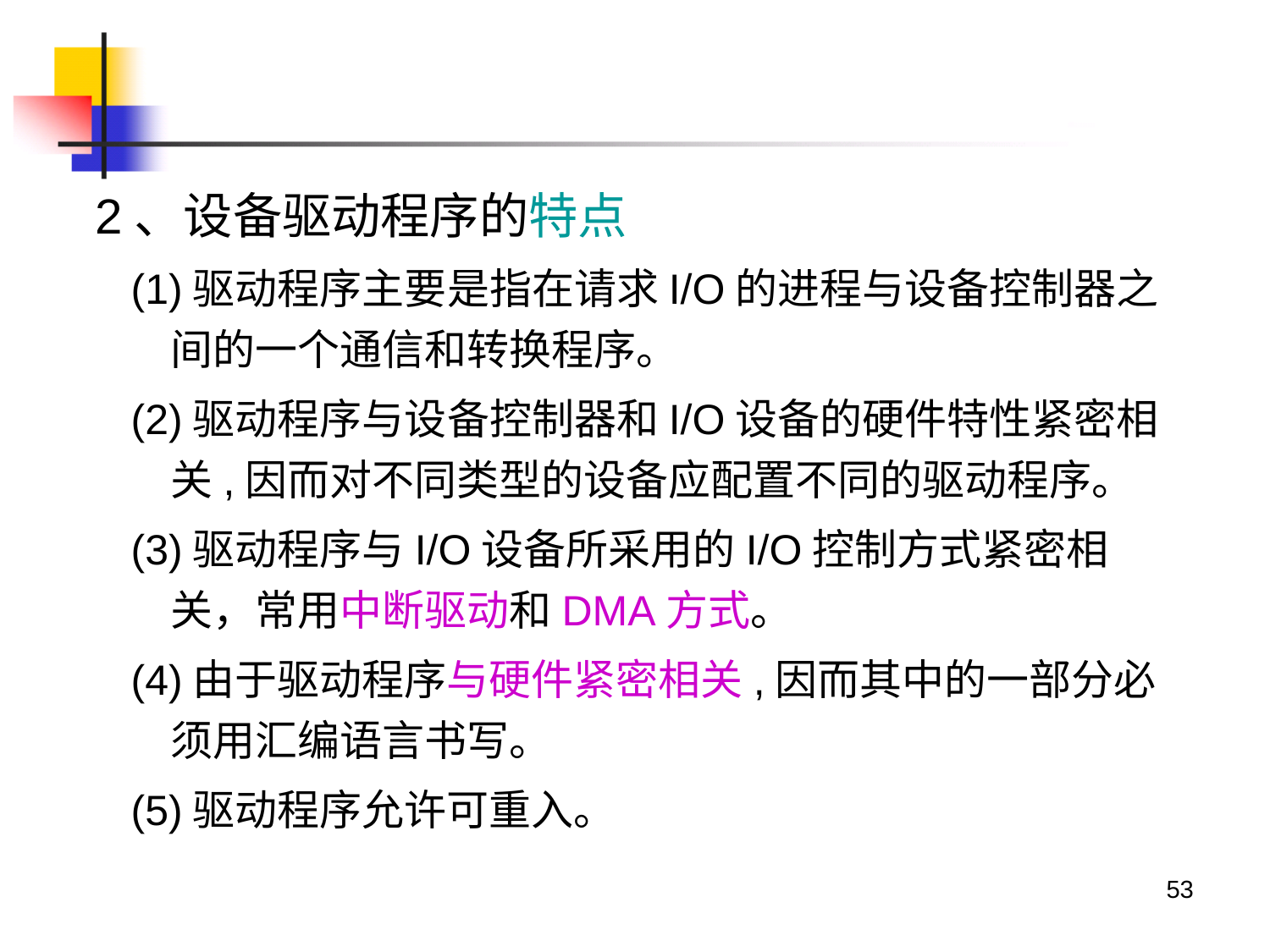

2、设备驱动程序的特点
(1)驱动程序主要是指在请求I/O的进程与设备控制器之间的一个通信和转换程序。
(2)驱动程序与设备控制器和I/O设备的硬件特性紧密相关,因而对不同类型的设备应配置不同的驱动程序。
(3)驱动程序与I/O设备所采用的I/O控制方式紧密相关，常用中断驱动和DMA方式。
(4)由于驱动程序与硬件紧密相关,因而其中的一部分必须用汇编语言书写。
(5)驱动程序允许可重入。
53